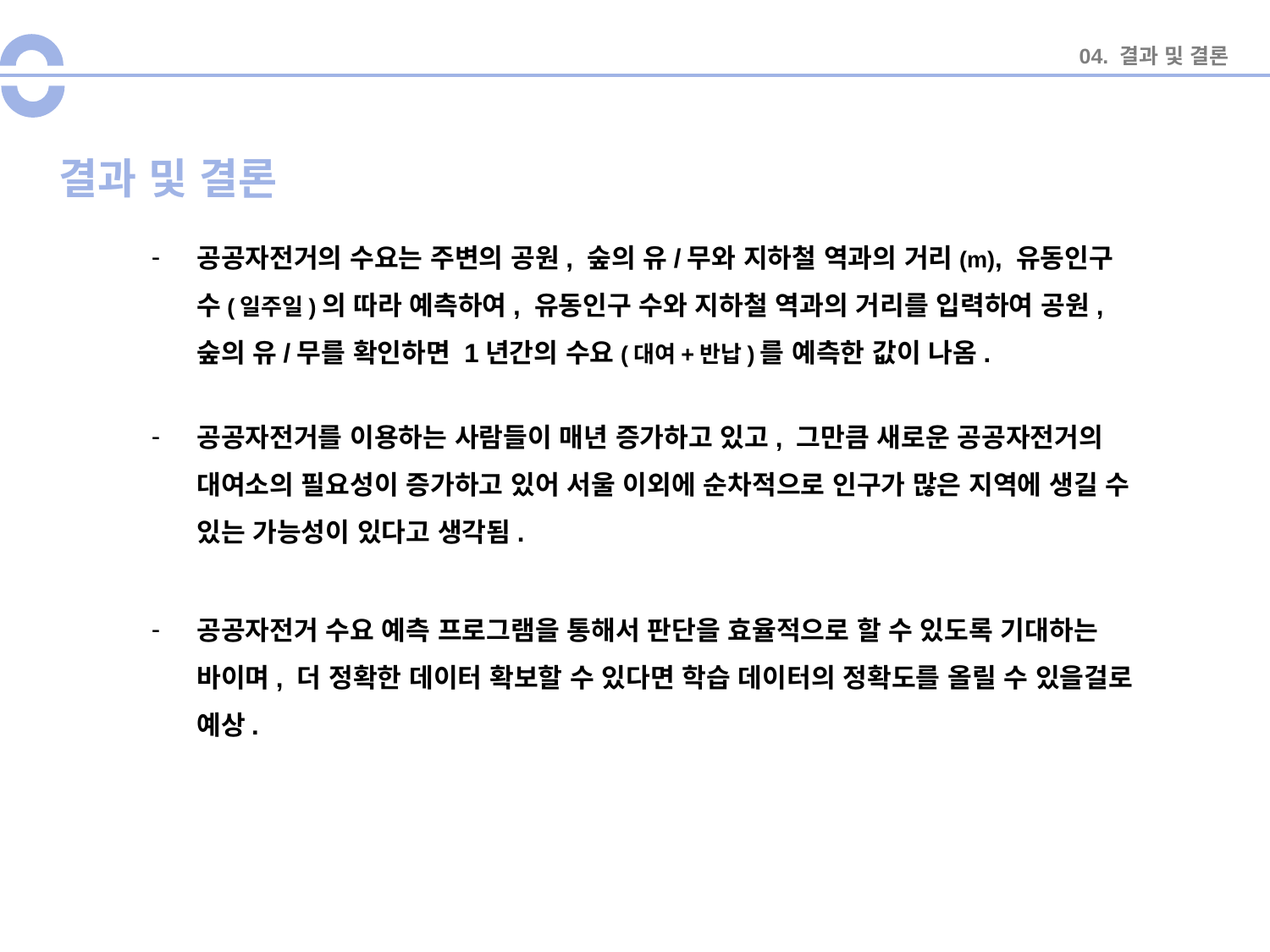

04. 결과 및 결론

# 결과 및 결론
공공자전거의 수요는 주변의 공원, 숲의 유/무와 지하철 역과의 거리(m), 유동인구 수(일주일)의 따라 예측하여, 유동인구 수와 지하철 역과의 거리를 입력하여 공원, 숲의 유/무를 확인하면 1년간의 수요(대여+반납)를 예측한 값이 나옴.

공공자전거를 이용하는 사람들이 매년 증가하고 있고, 그만큼 새로운 공공자전거의 대여소의 필요성이 증가하고 있어 서울 이외에 순차적으로 인구가 많은 지역에 생길 수 있는 가능성이 있다고 생각됨.

공공자전거 수요 예측 프로그램을 통해서 판단을 효율적으로 할 수 있도록 기대하는 바이며, 더 정확한 데이터 확보할 수 있다면 학습 데이터의 정확도를 올릴 수 있을걸로 예상.